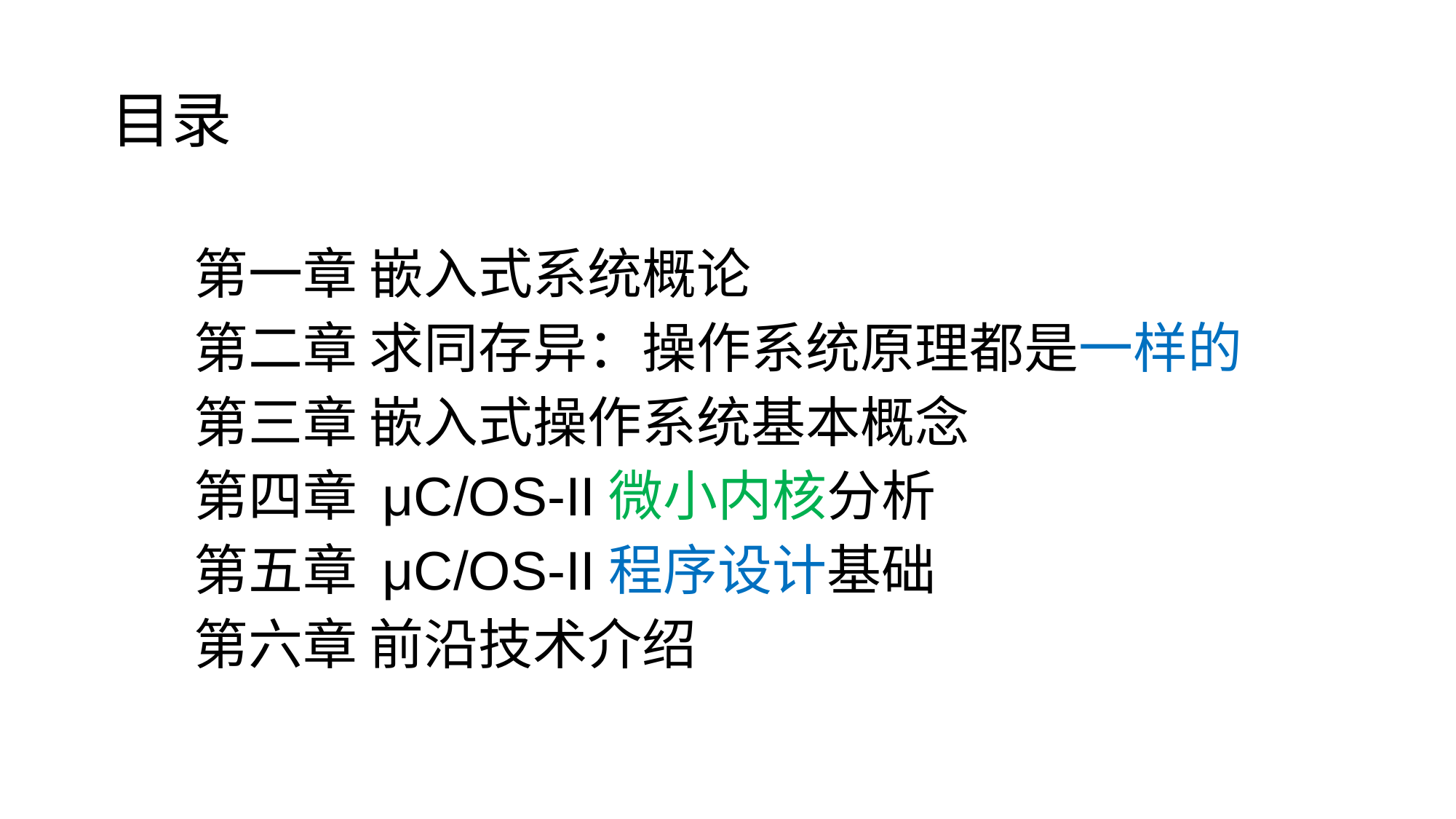

# 目录

第一章 嵌入式系统概论
第二章 求同存异：操作系统原理都是一样的
第三章 嵌入式操作系统基本概念
第四章 μC/OS-II微小内核分析
第五章 μC/OS-II程序设计基础
第六章 前沿技术介绍